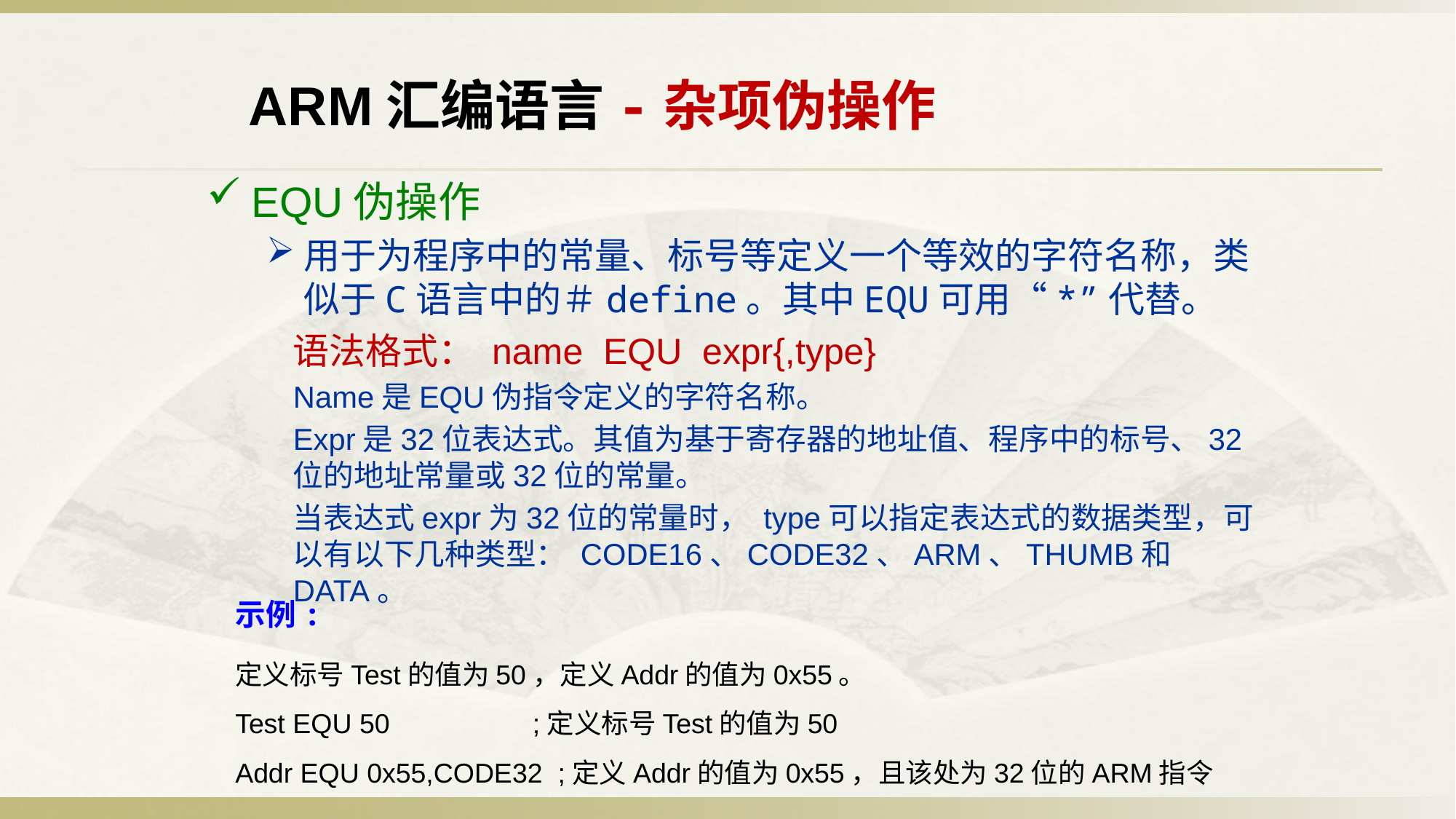

ARM汇编语言-杂项伪操作
EQU伪操作
用于为程序中的常量、标号等定义一个等效的字符名称，类似于C语言中的＃define。其中EQU可用“*”代替。
语法格式： name  EQU  expr{,type}
Name是EQU伪指令定义的字符名称。
Expr是32位表达式。其值为基于寄存器的地址值、程序中的标号、32位的地址常量或32位的常量。
当表达式expr为32位的常量时， type可以指定表达式的数据类型，可以有以下几种类型： CODE16、CODE32、ARM、THUMB和DATA。

示例:
定义标号Test的值为50，定义Addr的值为0x55。
Test EQU 50	      ;定义标号Test的值为50
Addr EQU 0x55,CODE32  ;定义Addr的值为0x55，且该处为32位的ARM指令